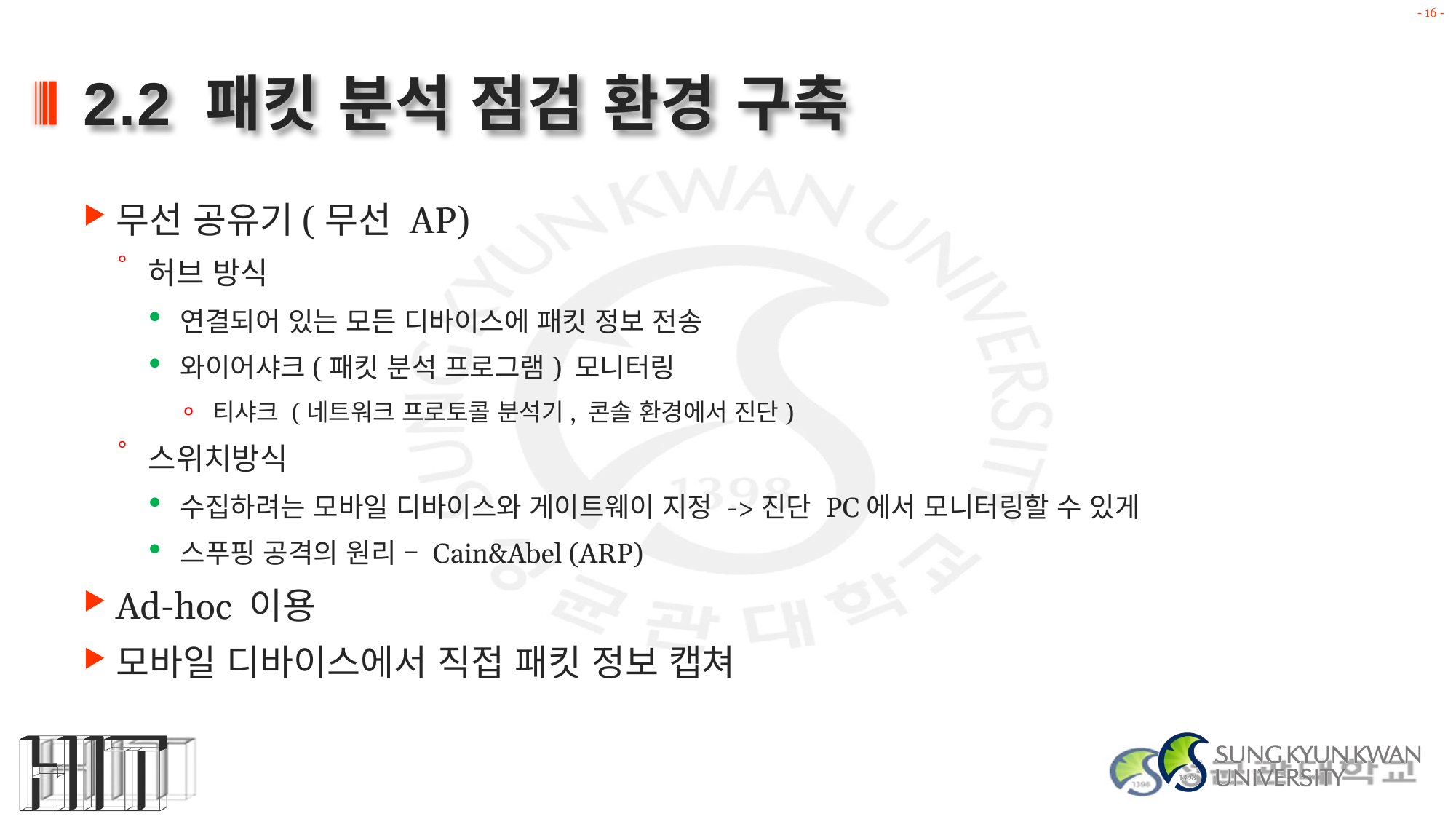

# 2.2 패킷 분석 점검 환경 구축
무선 공유기(무선 AP)
허브 방식
연결되어 있는 모든 디바이스에 패킷 정보 전송
와이어샤크(패킷 분석 프로그램) 모니터링
티샤크 (네트워크 프로토콜 분석기, 콘솔 환경에서 진단)
스위치방식
수집하려는 모바일 디바이스와 게이트웨이 지정 ->진단 PC에서 모니터링할 수 있게
스푸핑 공격의 원리 – Cain&Abel (ARP)
Ad-hoc 이용
모바일 디바이스에서 직접 패킷 정보 캡쳐